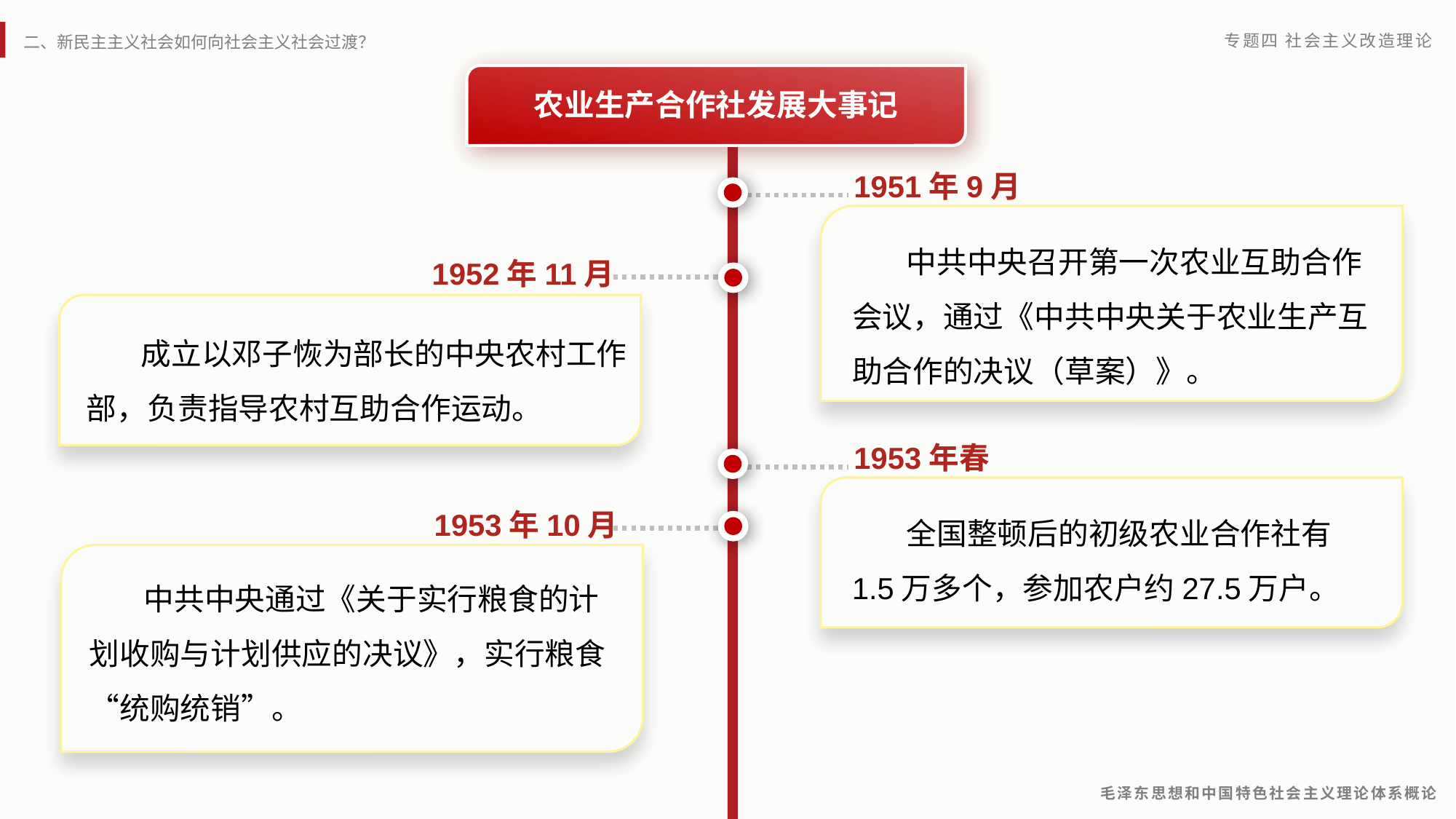

农业生产合作社发展大事记

1951年9月

       中共中央召开第一次农业互助合作会议，通过《中共中央关于农业生产互助合作的决议（草案）》。
1952年11月

       成立以邓子恢为部长的中央农村工作部，负责指导农村互助合作运动。
1953年春

       全国整顿后的初级农业合作社有1.5万多个，参加农户约27.5万户。
1953年10月

       中共中央通过《关于实行粮食的计划收购与计划供应的决议》，实行粮食“统购统销”。